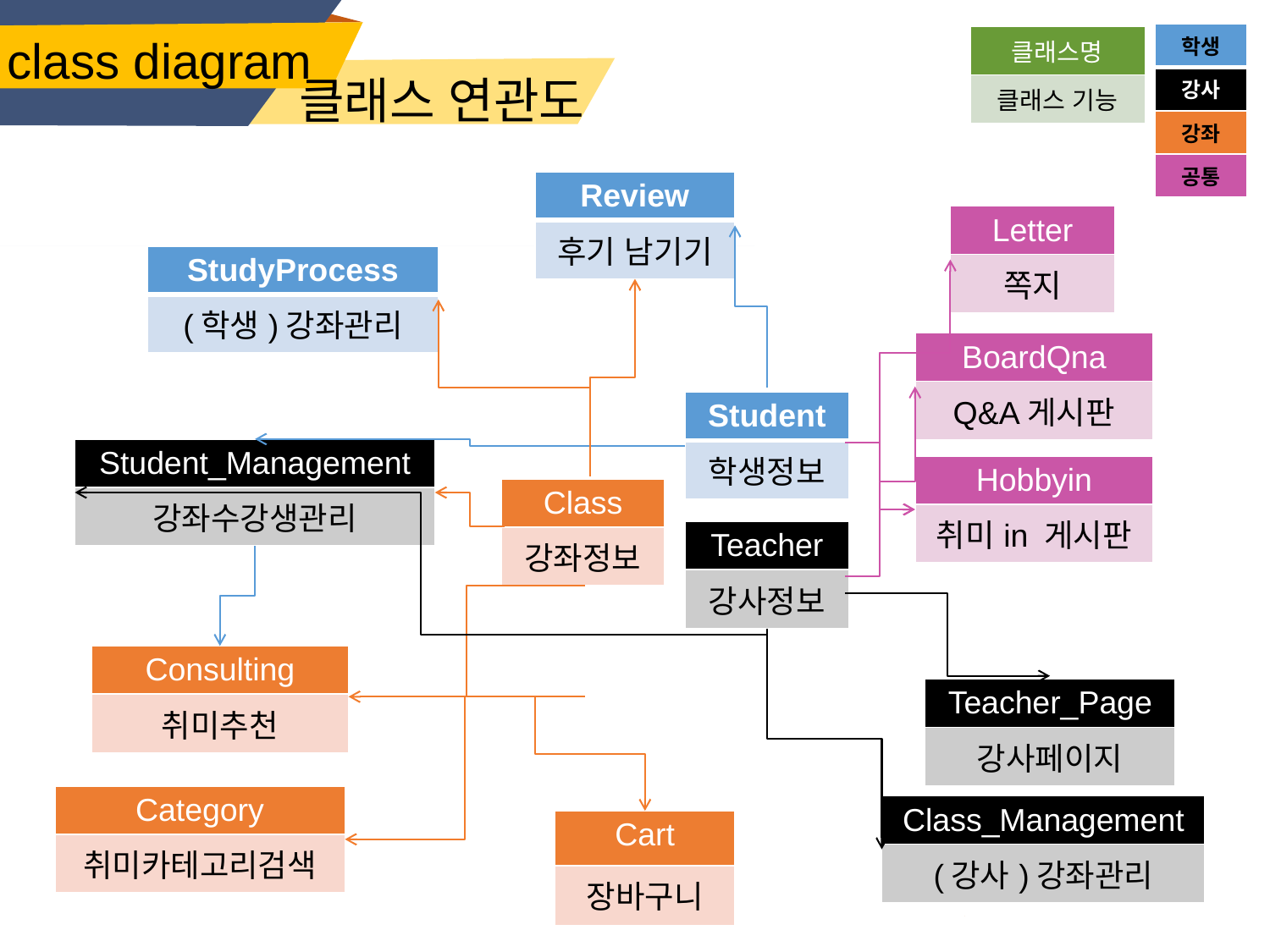

class diagram
| 학생 |
| --- |
| 강사 |
| 강좌 |
| 공통 |
| 클래스명 |
| --- |
| 클래스 기능 |
# 클래스 연관도
| Review |
| --- |
| 후기 남기기 |
| Letter |
| --- |
| 쪽지 |
| StudyProcess |
| --- |
| (학생)강좌관리 |
| BoardQna |
| --- |
| Q&A게시판 |
| Student |
| --- |
| 학생정보 |
| Student\_Management |
| --- |
| 강좌수강생관리 |
| Hobbyin |
| --- |
| 취미in 게시판 |
| Class |
| --- |
| 강좌정보 |
| Teacher |
| --- |
| 강사정보 |
| Consulting |
| --- |
| 취미추천 |
| Teacher\_Page |
| --- |
| 강사페이지 |
| Category |
| --- |
| 취미카테고리검색 |
| Class\_Management |
| --- |
| (강사)강좌관리 |
| Cart |
| --- |
| 장바구니 |